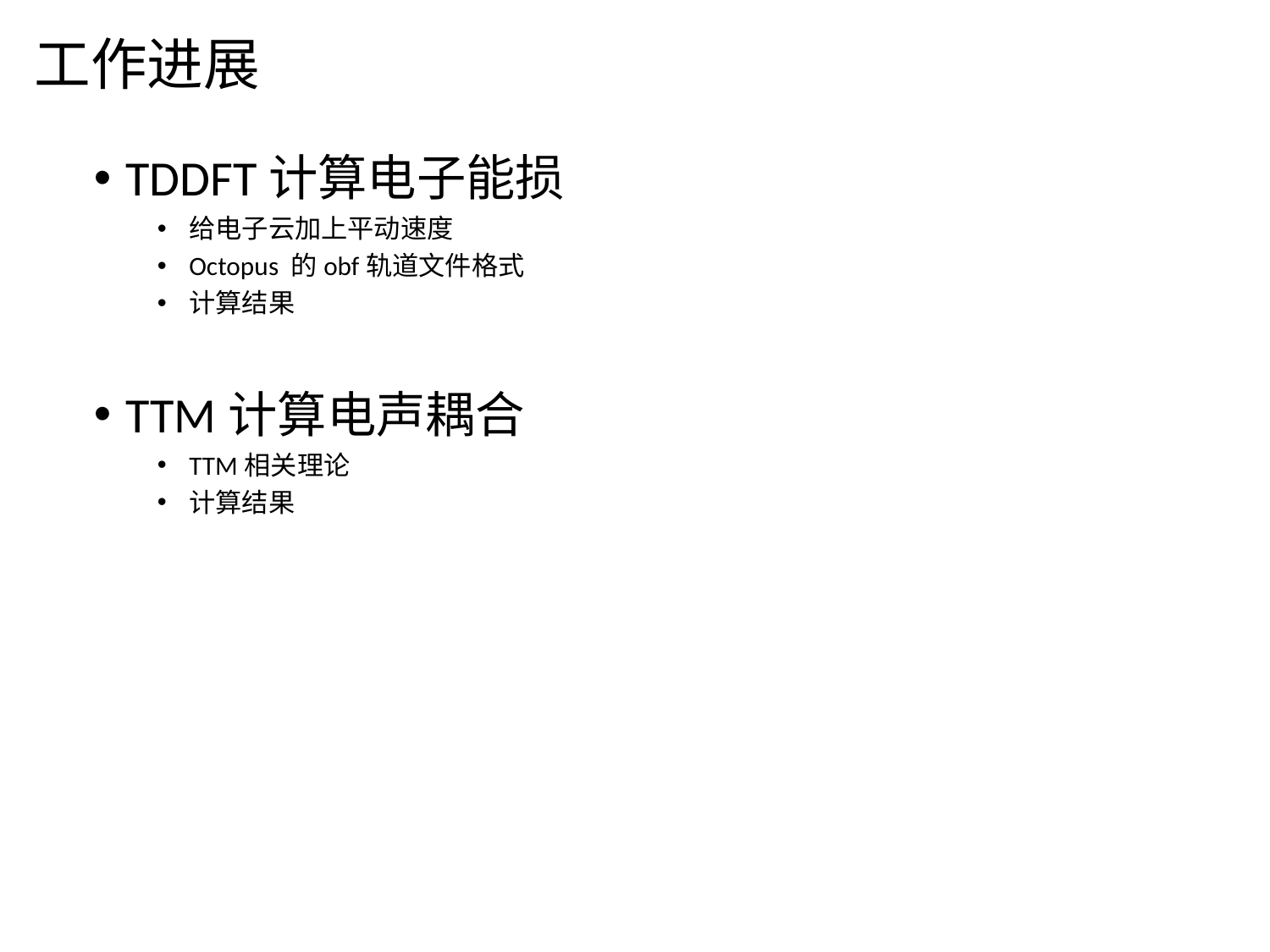

工作进展
TDDFT计算电子能损
给电子云加上平动速度
Octopus 的obf轨道文件格式
计算结果

TTM计算电声耦合
TTM相关理论
计算结果